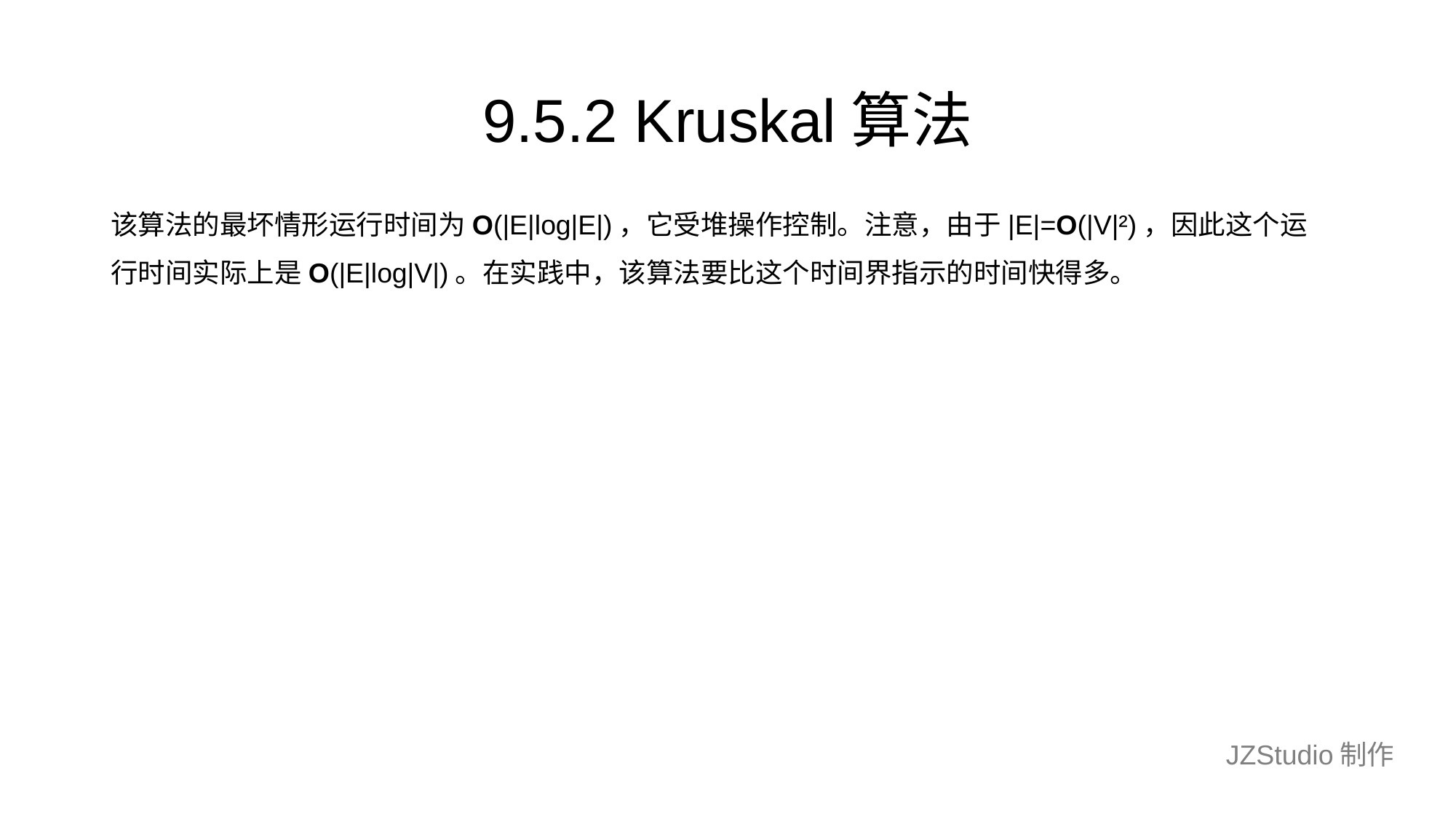

# 9.5.2 Kruskal算法
该算法的最坏情形运行时间为O(|E|log|E|)，它受堆操作控制。注意，由于|E|=O(|V|²)，因此这个运
行时间实际上是O(|E|log|V|)。在实践中，该算法要比这个时间界指示的时间快得多。